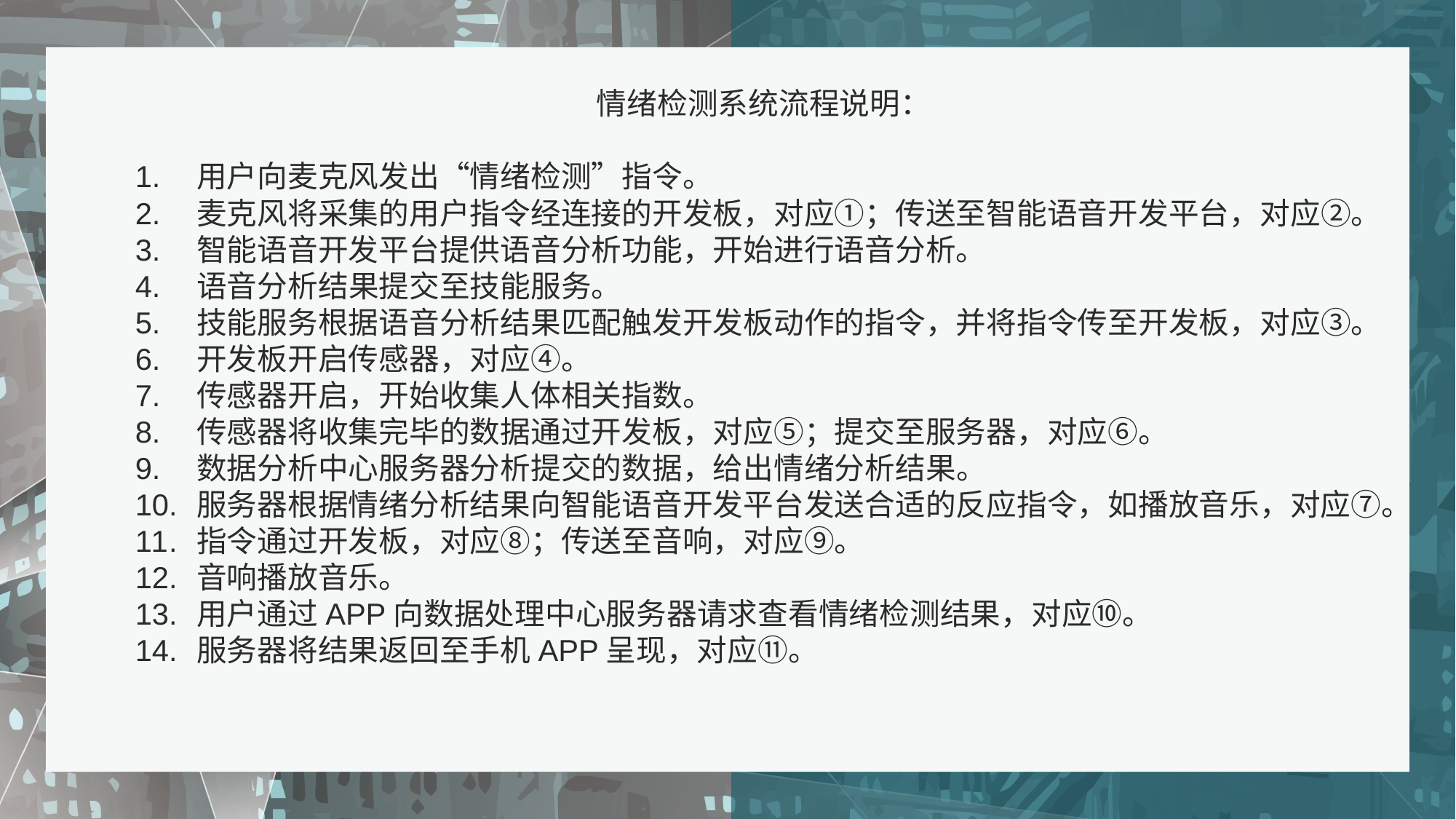

情绪检测系统流程说明：

用户向麦克风发出“情绪检测”指令。
麦克风将采集的用户指令经连接的开发板，对应①；传送至智能语音开发平台，对应②。
智能语音开发平台提供语音分析功能，开始进行语音分析。
语音分析结果提交至技能服务。
技能服务根据语音分析结果匹配触发开发板动作的指令，并将指令传至开发板，对应③。
开发板开启传感器，对应④。
传感器开启，开始收集人体相关指数。
传感器将收集完毕的数据通过开发板，对应⑤；提交至服务器，对应⑥。
数据分析中心服务器分析提交的数据，给出情绪分析结果。
服务器根据情绪分析结果向智能语音开发平台发送合适的反应指令，如播放音乐，对应⑦。
指令通过开发板，对应⑧；传送至音响，对应⑨。
音响播放音乐。
用户通过APP向数据处理中心服务器请求查看情绪检测结果，对应⑩。
服务器将结果返回至手机APP呈现，对应⑪。